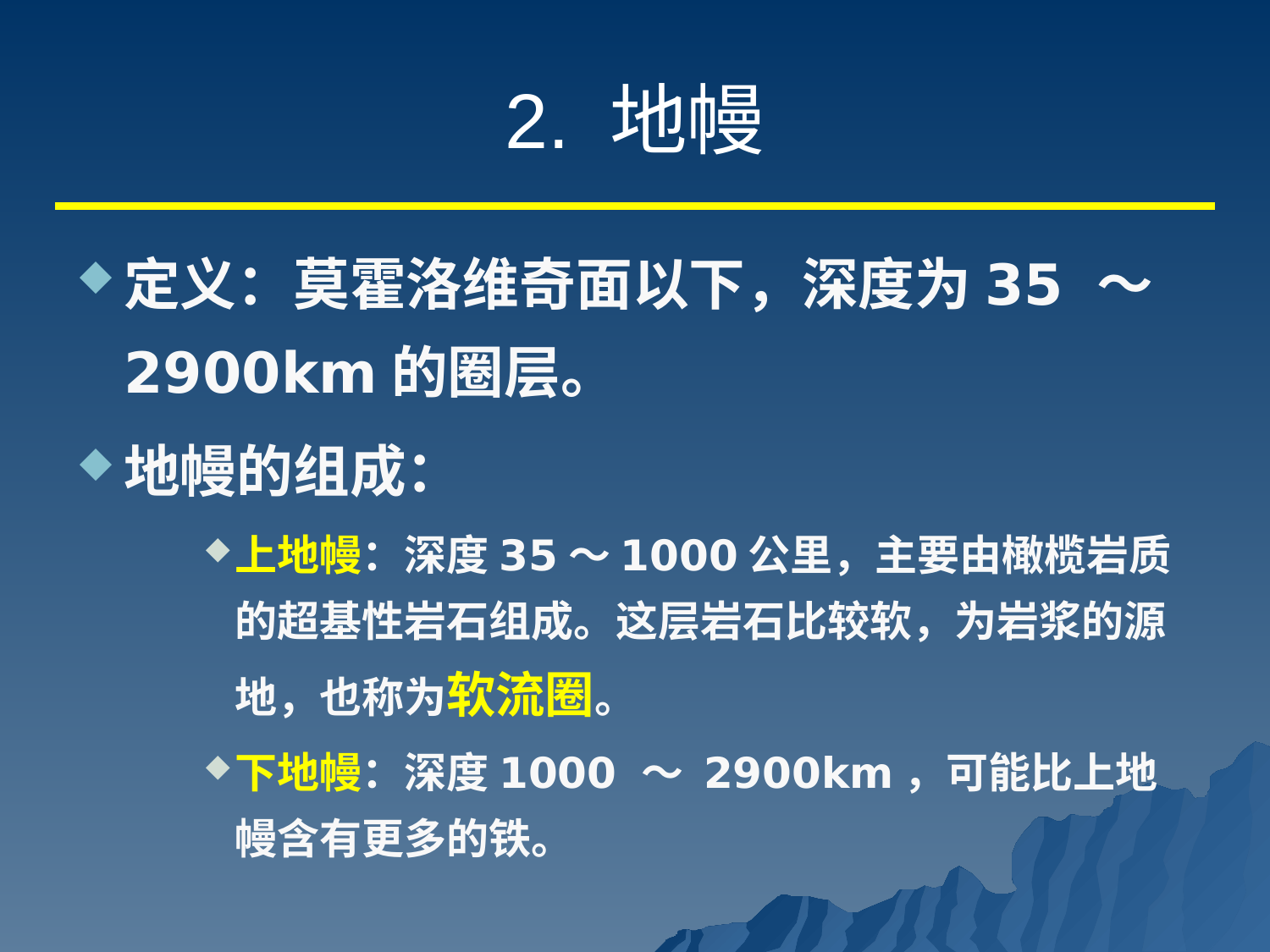

# 2. 地幔
定义：莫霍洛维奇面以下，深度为35 ～ 2900km的圈层。
地幔的组成：
上地幔：深度35～1000公里，主要由橄榄岩质的超基性岩石组成。这层岩石比较软，为岩浆的源地，也称为软流圈。
下地幔：深度1000 ～ 2900km，可能比上地幔含有更多的铁。